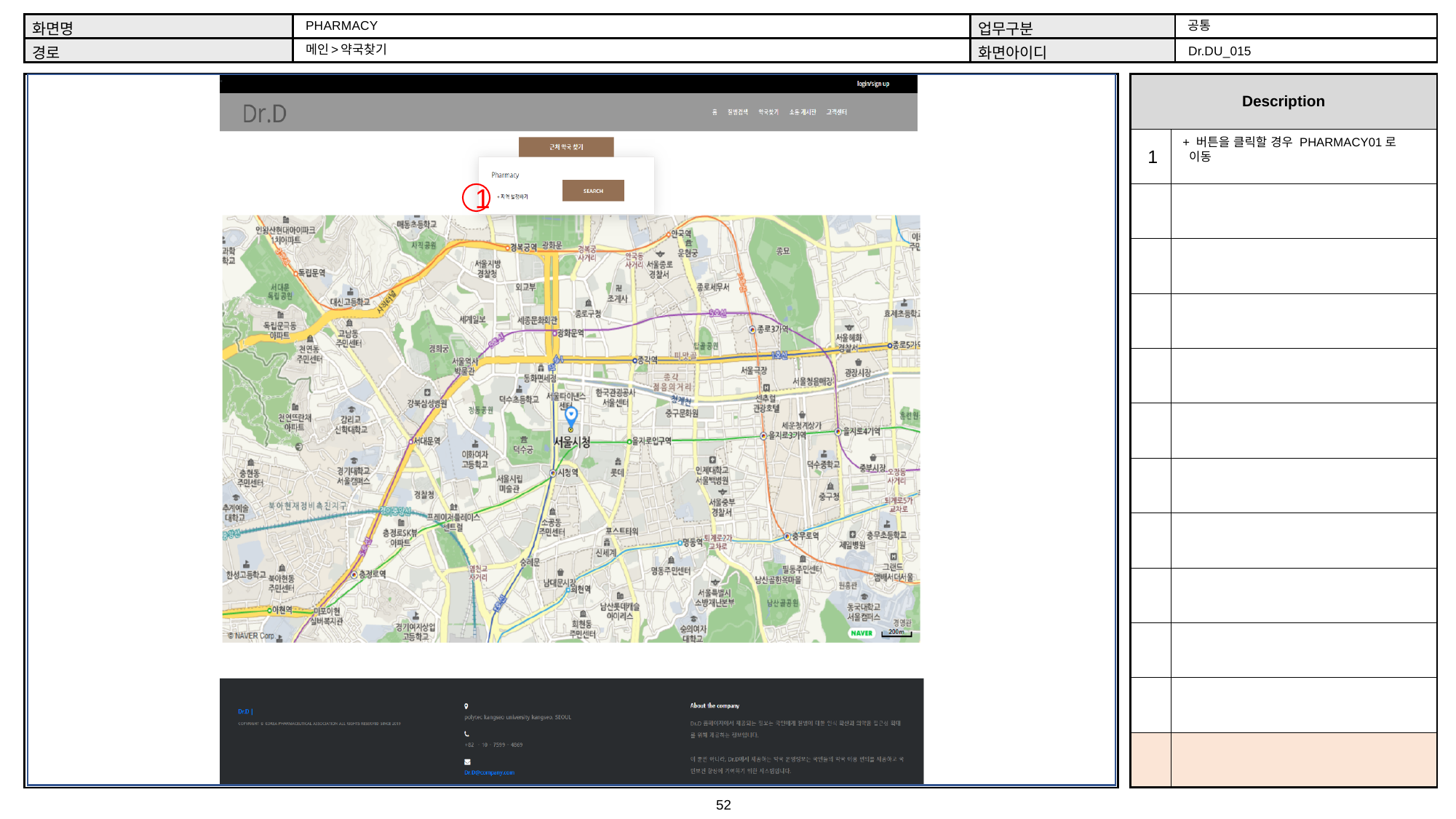

공통
PHARMACY
메인>약국찾기
Dr.DU_015

+ 버튼을 클릭할 경우 PHARMACY01로
 이동
1
1